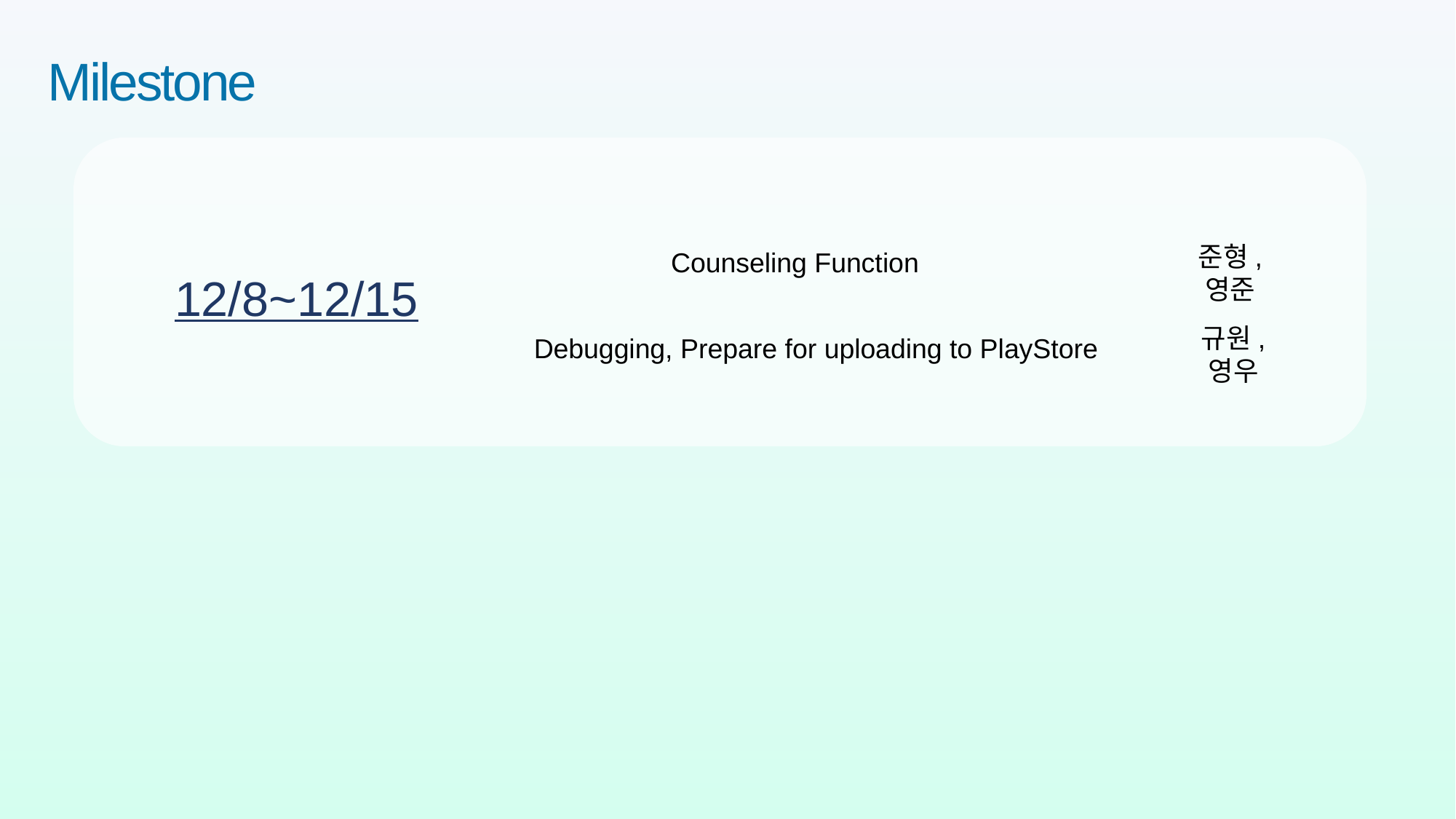

Milestone

Counseling Function
12/8~12/15
준형, 영준
Debugging, Prepare for uploading to PlayStore
규원, 영우